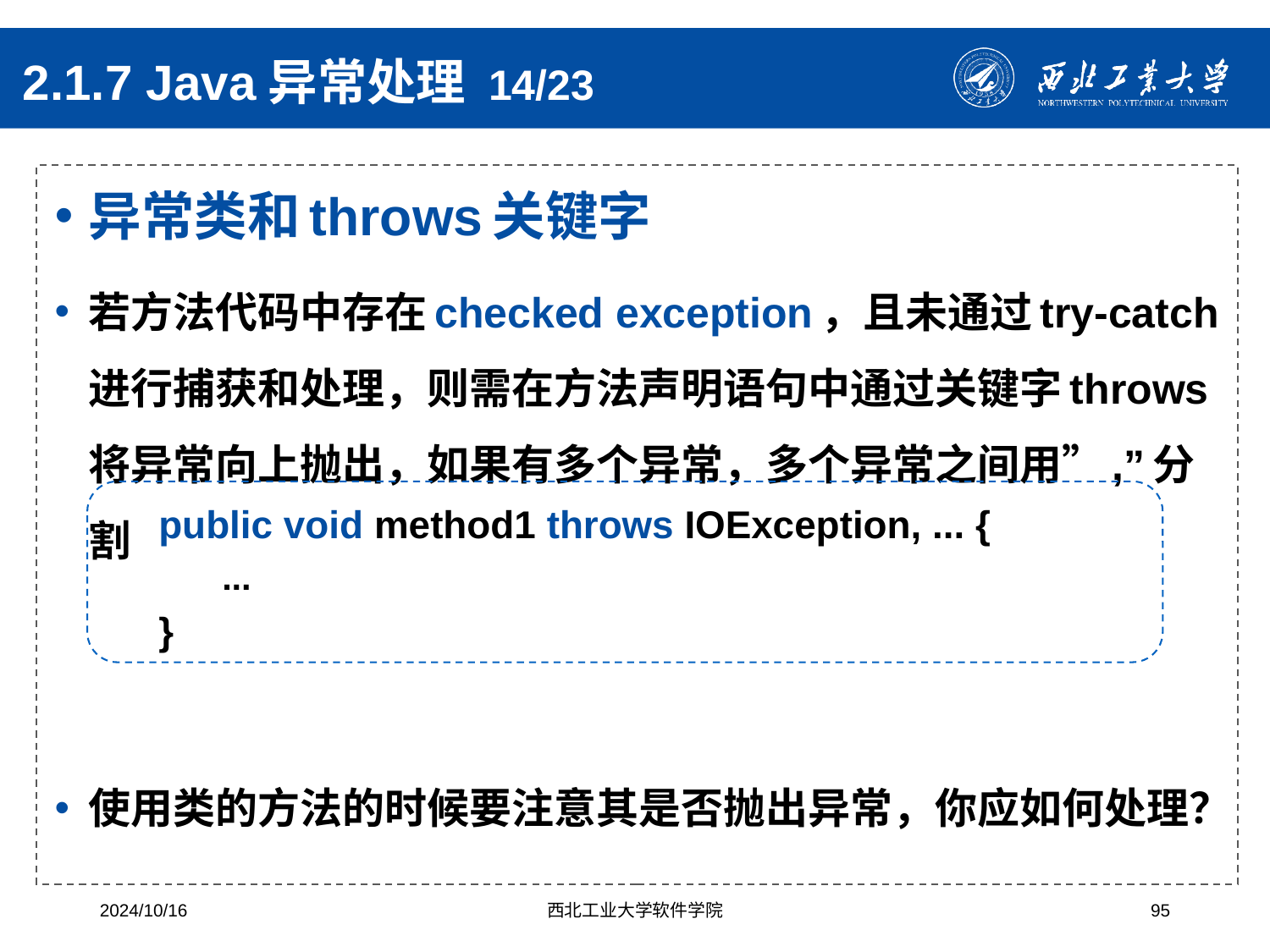

# 2.1.7 Java异常处理 14/23
异常类和throws关键字
若方法代码中存在checked exception，且未通过try-catch进行捕获和处理，则需在方法声明语句中通过关键字throws将异常向上抛出，如果有多个异常，多个异常之间用”,”分割

使用类的方法的时候要注意其是否抛出异常，你应如何处理？
public void method1 throws IOException, ... {
...
}
2024/10/16
西北工业大学软件学院
95